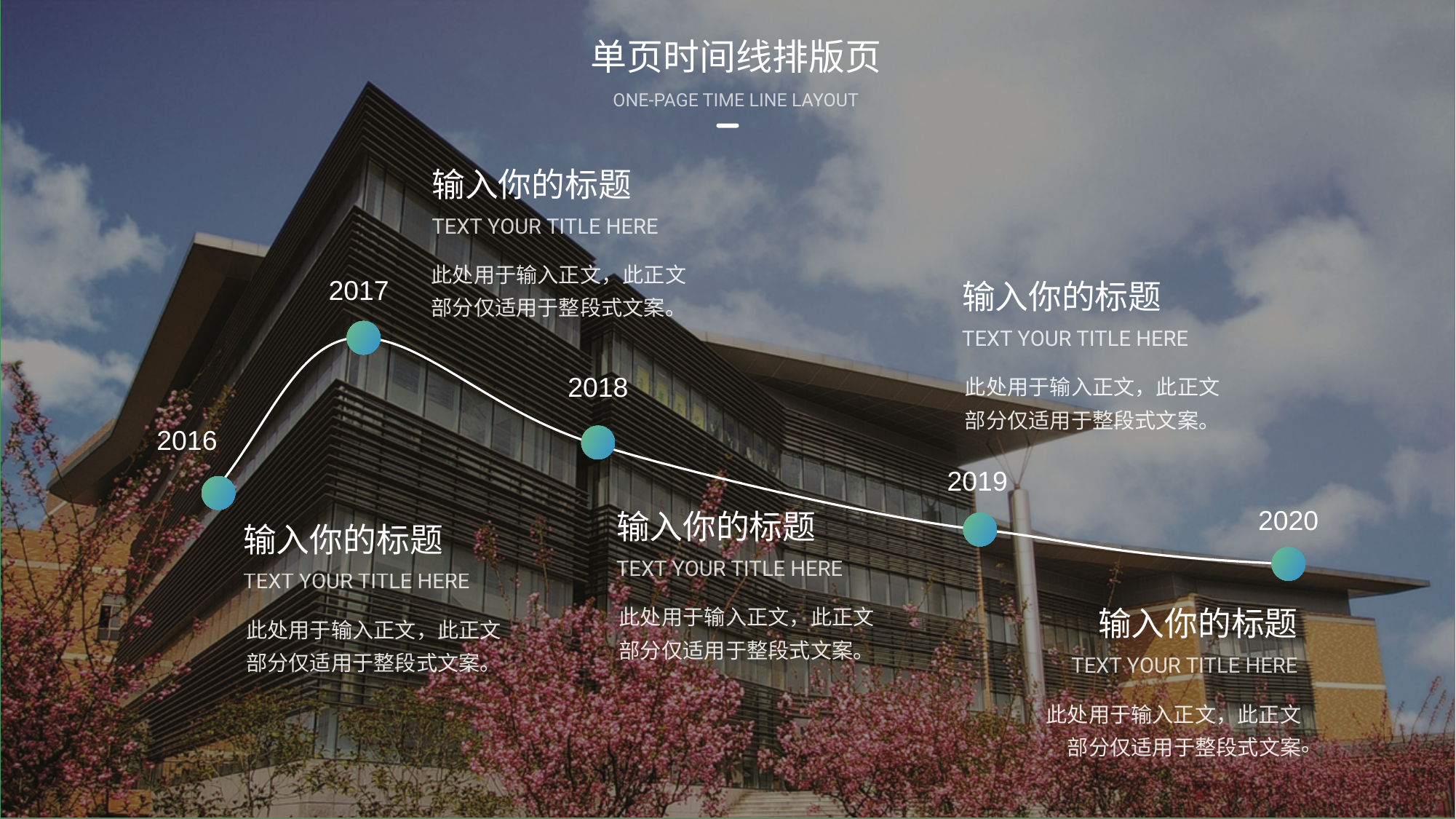

单页时间线排版页
ONE-PAGE TIME LINE LAYOUT

输入你的标题
TEXT YOUR TITLE HERE
此处用于输入正文，此正文 部分仅适用于整段式文案。
2017
输入你的标题
TEXT YOUR TITLE HERE
此处用于输入正文，此正文 部分仅适用于整段式文案。

2018
2016

2019

2020
输入你的标题
TEXT YOUR TITLE HERE
此处用于输入正文，此正文 部分仅适用于整段式文案。

输入你的标题
TEXT YOUR TITLE HERE
此处用于输入正文，此正文 部分仅适用于整段式文案。

输入你的标题
TEXT YOUR TITLE HERE
此处用于输入正文，此正文 部分仅适用于整段式文案
。